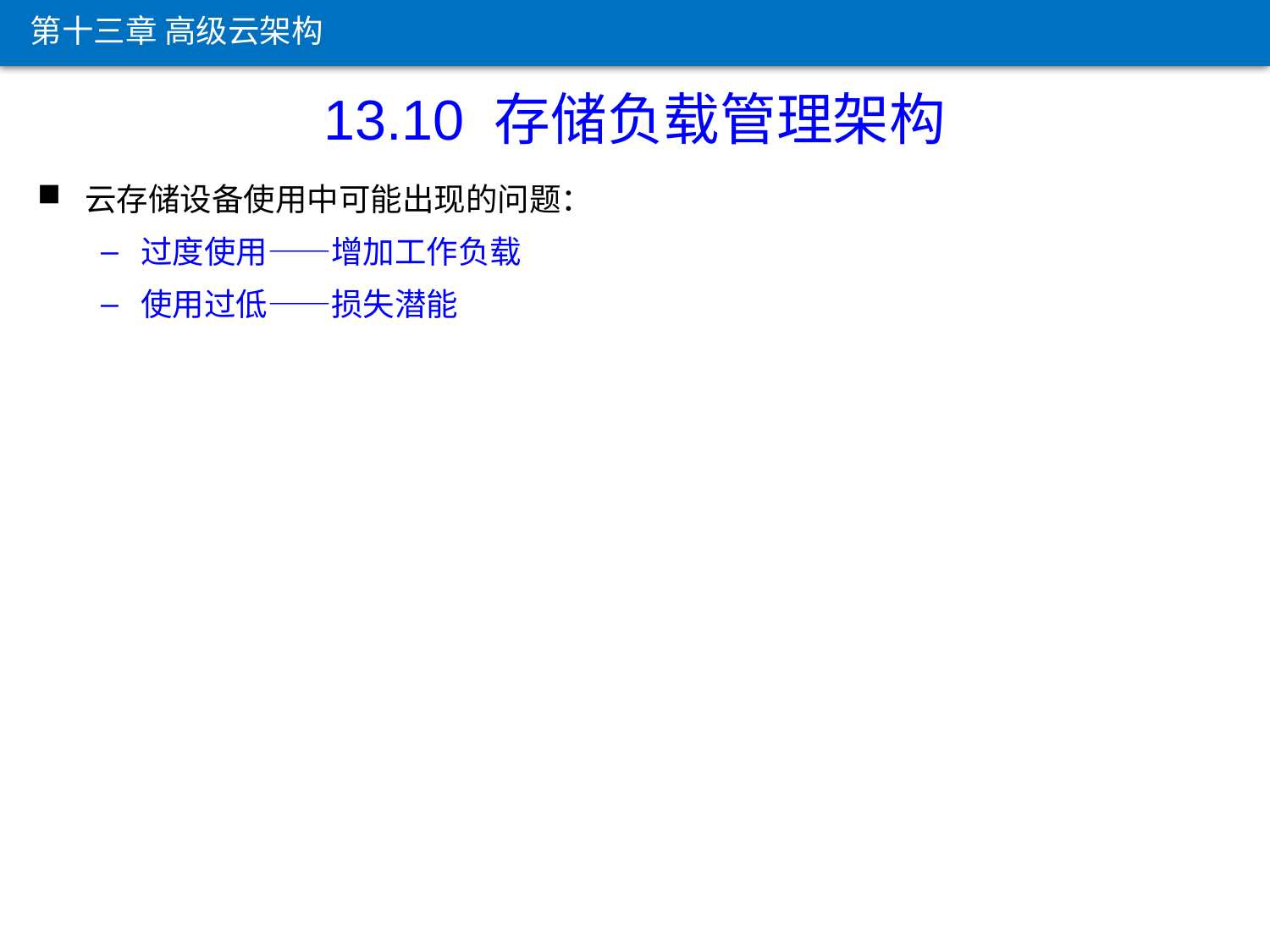

第十三章 高级云架构
13.10 存储负载管理架构
云存储设备使用中可能出现的问题：
过度使用——增加工作负载
使用过低——损失潜能
46